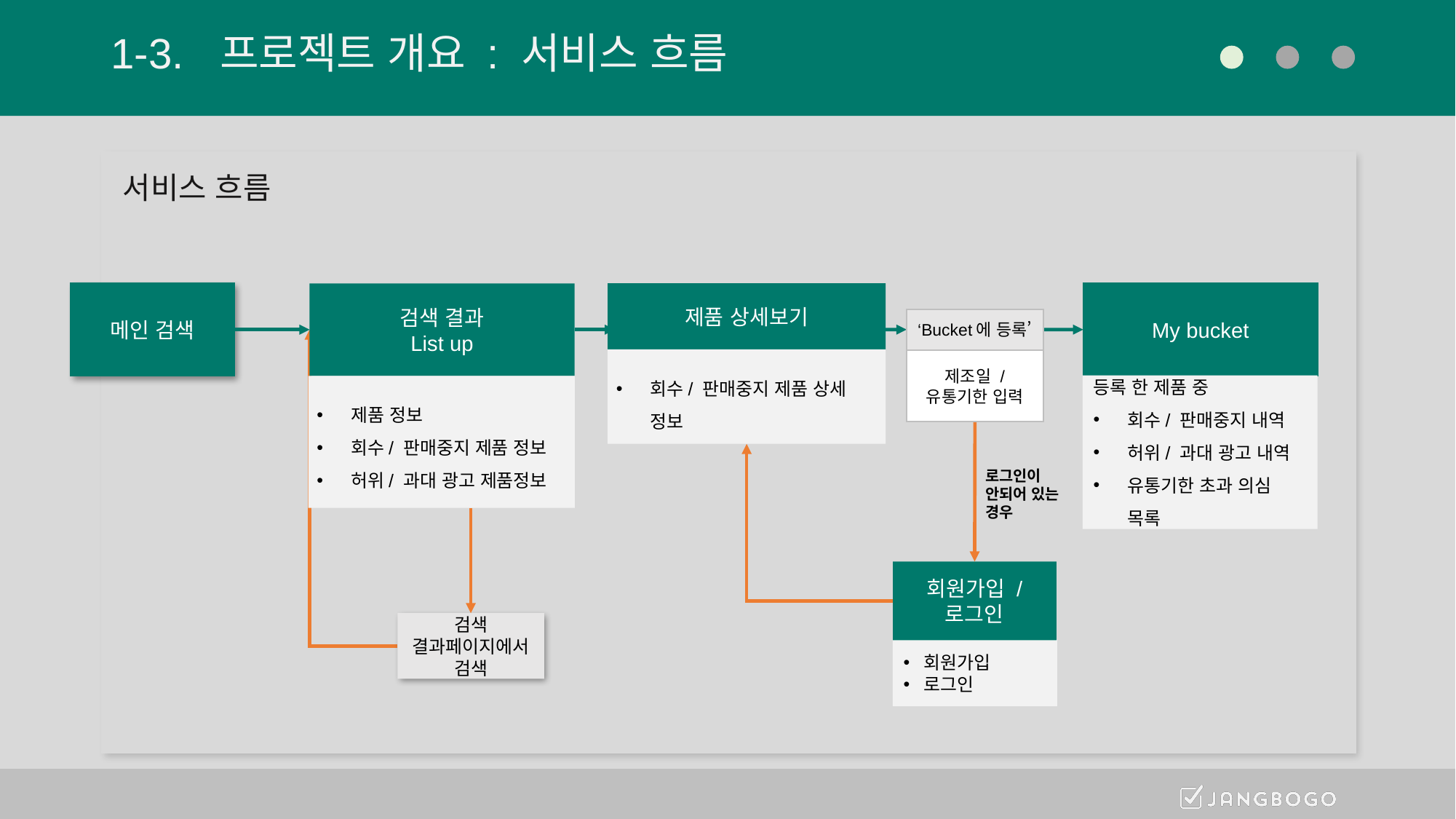

# 1-3.	프로젝트 개요 : 서비스 흐름

서비스 흐름

메인 검색
검색 결과
List up
제품 정보
회수/ 판매중지 제품 정보
허위/ 과대 광고 제품정보
My bucket

등록 한 제품 중
회수/ 판매중지 내역
허위/ 과대 광고 내역
유통기한 초과 의심 목록

제품 상세보기
회수/ 판매중지 제품 상세 정보
‘Bucket에 등록’
제조일 /
유통기한 입력
로그인이
안되어 있는
경우
회원가입 /
로그인
회원가입
로그인
검색 결과페이지에서 검색